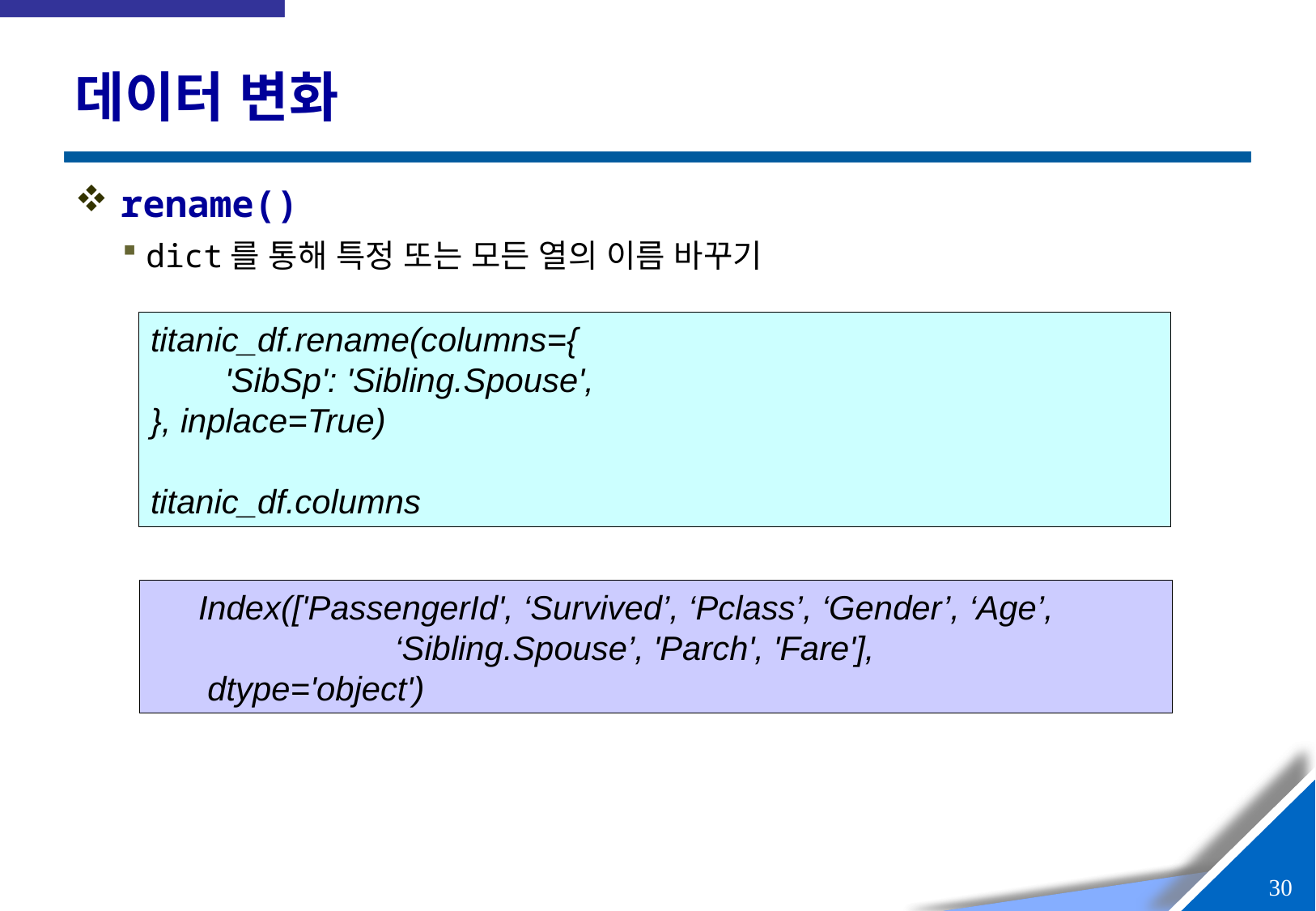

# 데이터 변화
rename()
dict를 통해 특정 또는 모든 열의 이름 바꾸기

titanic_df.rename(columns={
        'SibSp': 'Sibling.Spouse',
}, inplace=True)

titanic_df.columns
     Index(['PassengerId', ‘Survived’, ‘Pclass’, ‘Gender’, ‘Age’, 			‘Sibling.Spouse’, 'Parch', 'Fare'],
      dtype='object')
30